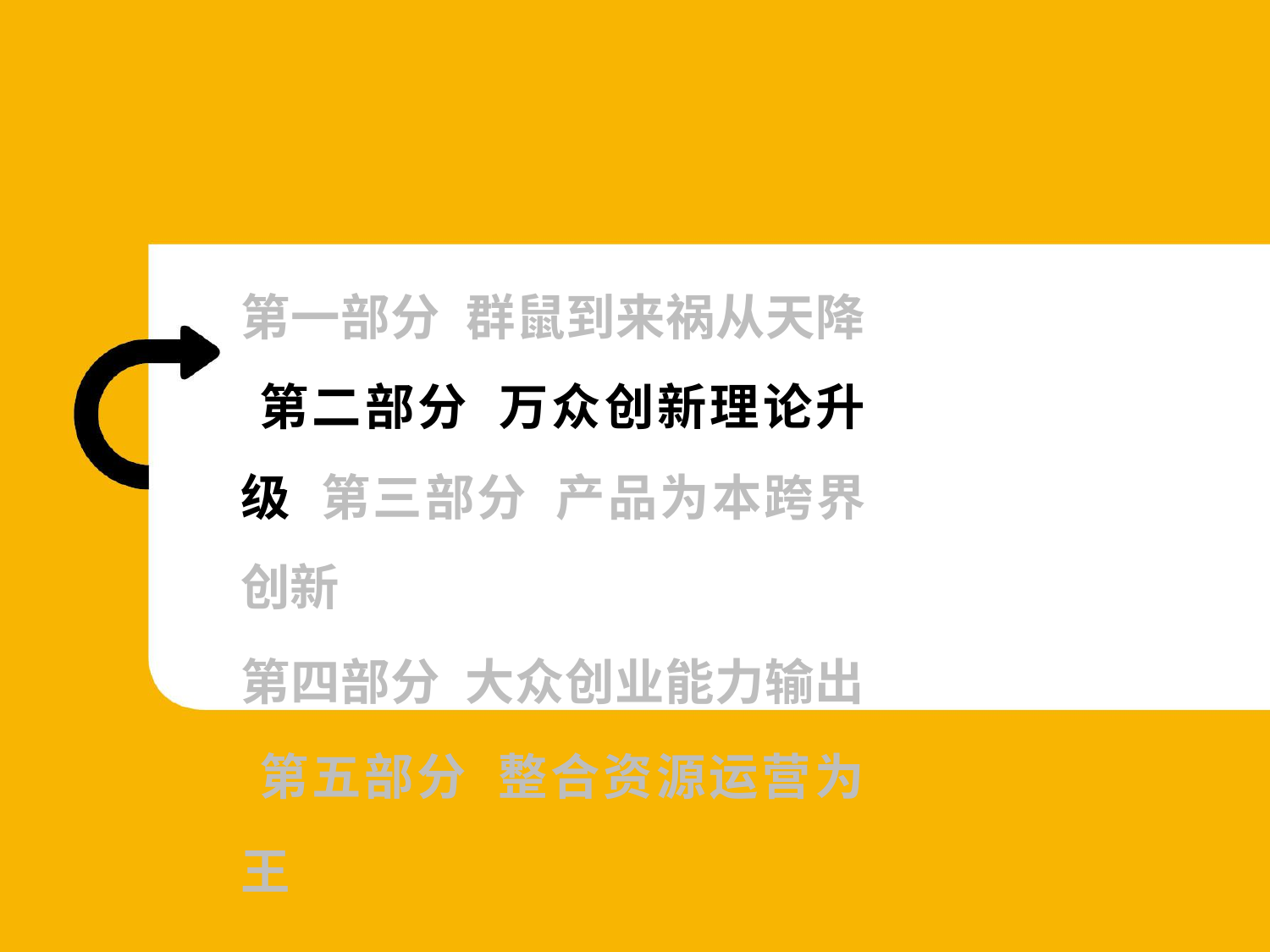

7

第一部分 群鼠到来祸从天降  第二部分 万众创新理论升级  第三部分 产品为本跨界创新
第四部分 大众创业能力输出  第五部分 整合资源运营为王